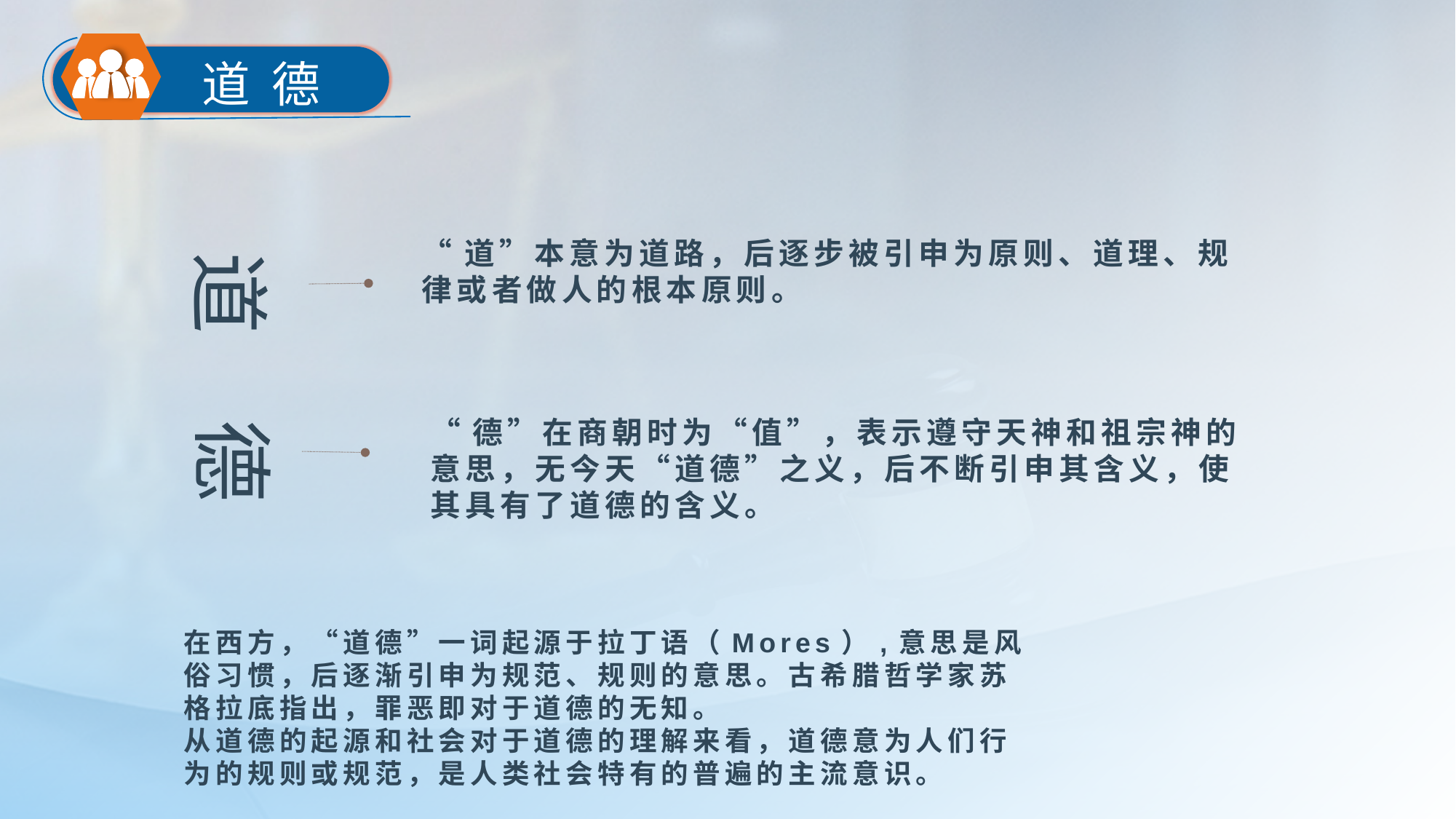

道  德
“道”本意为道路，后逐步被引申为原则、道理、规律或者做人的根本原则。
道
“德”在商朝时为“值”，表示遵守天神和祖宗神的意思，无今天“道德”之义，后不断引申其含义，使其具有了道德的含义。
德
在西方，“道德”一词起源于拉丁语（Mores）,意思是风俗习惯，后逐渐引申为规范、规则的意思。古希腊哲学家苏格拉底指出，罪恶即对于道德的无知。
从道德的起源和社会对于道德的理解来看，道德意为人们行为的规则或规范，是人类社会特有的普遍的主流意识。